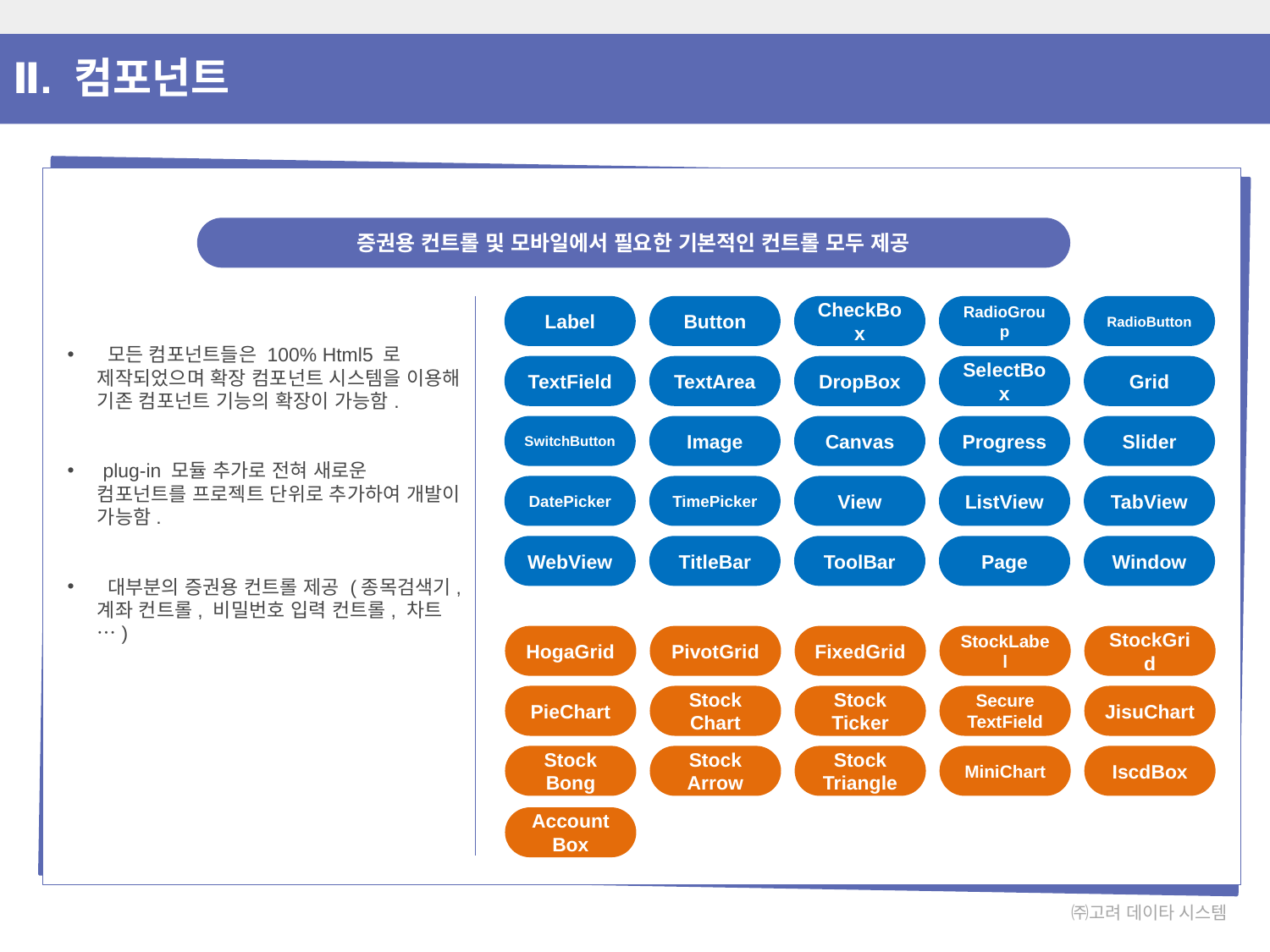

Ⅱ. 컴포넌트

증권용 컨트롤 및 모바일에서 필요한 기본적인 컨트롤 모두 제공
Label
Button
CheckBox
RadioGroup
RadioButton
 모든 컴포넌트들은 100% Html5 로 제작되었으며 확장 컴포넌트 시스템을 이용해 기존 컴포넌트 기능의 확장이 가능함.

 plug-in 모듈 추가로 전혀 새로운 컴포넌트를 프로젝트 단위로 추가하여 개발이 가능함.

 대부분의 증권용 컨트롤 제공 (종목검색기, 계좌 컨트롤, 비밀번호 입력 컨트롤, 차트 …)

TextField
TextArea
DropBox
SelectBox
Grid
SwitchButton
Image
Canvas
Progress
Slider
DatePicker
TimePicker
View
ListView
TabView
WebView
TitleBar
ToolBar
Page
Window
HogaGrid
PivotGrid
FixedGrid
StockLabel
StockGrid
PieChart
Stock
Chart
Stock
Ticker
Secure
TextField
JisuChart
Stock
Bong
Stock
Arrow
Stock
Triangle
MiniChart
IscdBox
Account
Box